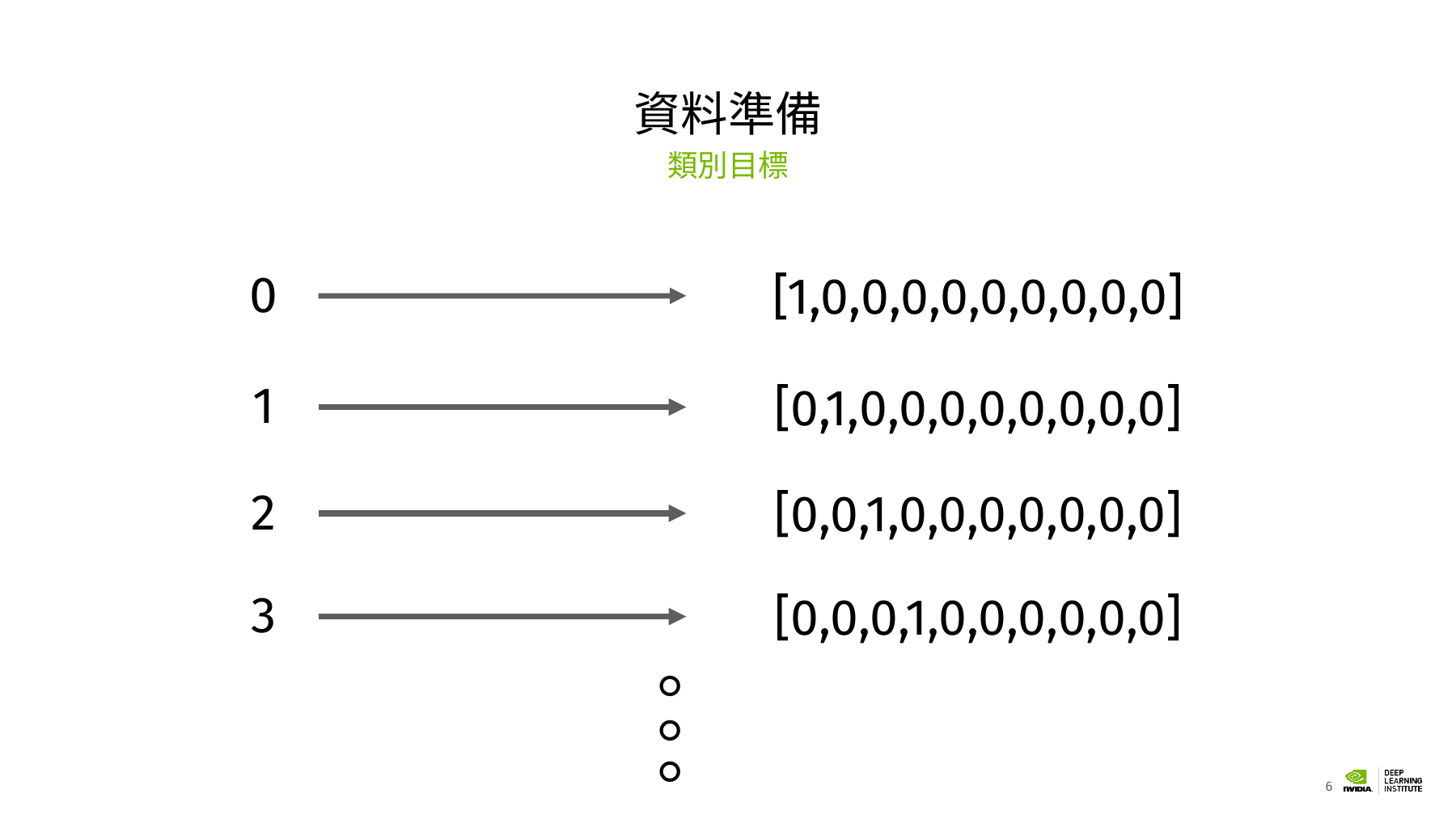

# 資料準備
類別目標
0
[1,0,0,0,0,0,0,0,0,0]
1
[0,1,0,0,0,0,0,0,0,0]
2
[0,0,1,0,0,0,0,0,0,0]
3
[0,0,0,1,0,0,0,0,0,0]
。
。
。